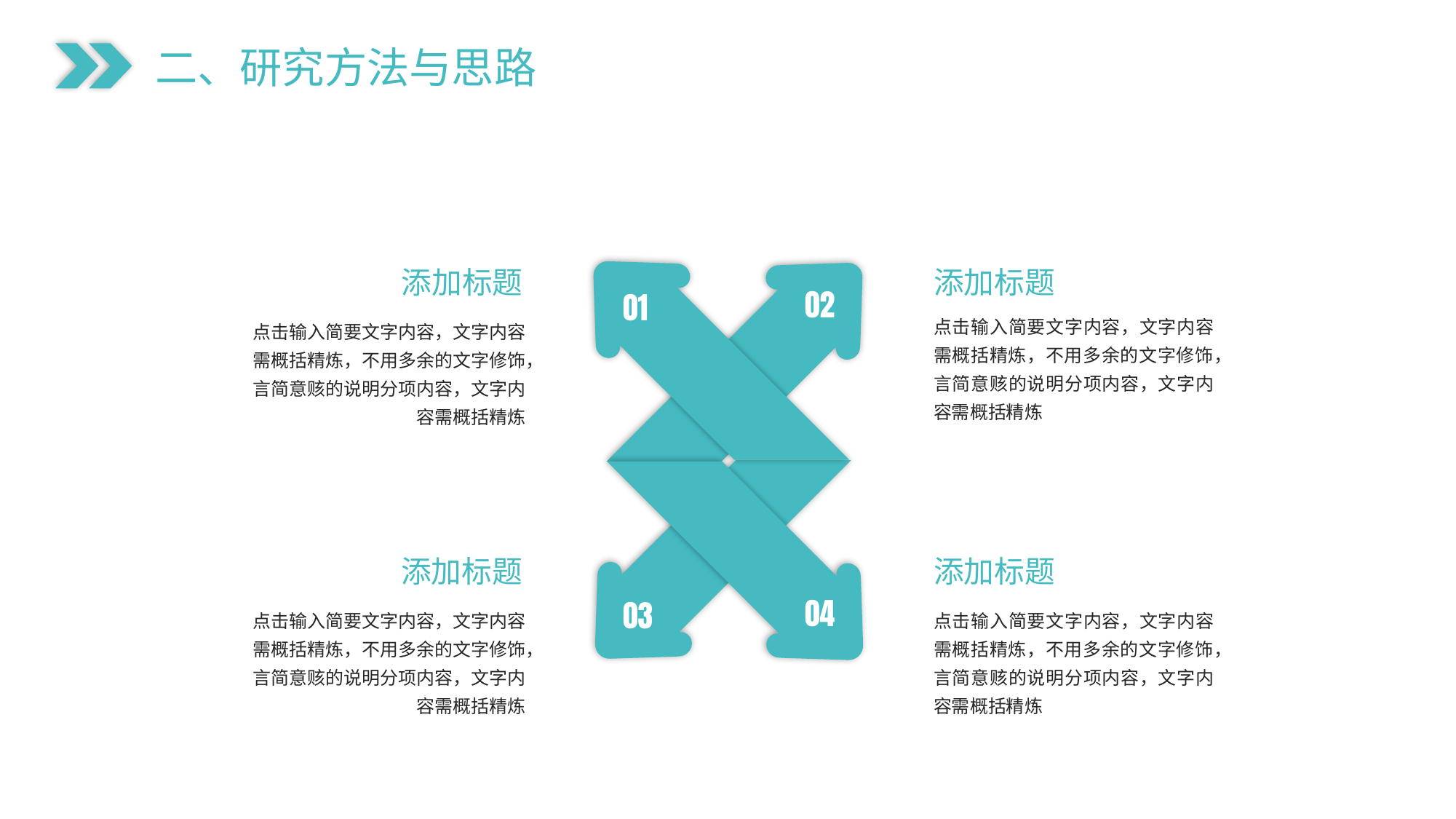

二、研究方法与思路

02
01

04
03
添加标题
添加标题
点击输入简要文字内容，文字内容需概括精炼，不用多余的文字修饰，言简意赅的说明分项内容，文字内容需概括精炼
点击输入简要文字内容，文字内容需概括精炼，不用多余的文字修饰，言简意赅的说明分项内容，文字内容需概括精炼
添加标题
添加标题
点击输入简要文字内容，文字内容需概括精炼，不用多余的文字修饰，言简意赅的说明分项内容，文字内容需概括精炼
点击输入简要文字内容，文字内容需概括精炼，不用多余的文字修饰，言简意赅的说明分项内容，文字内容需概括精炼